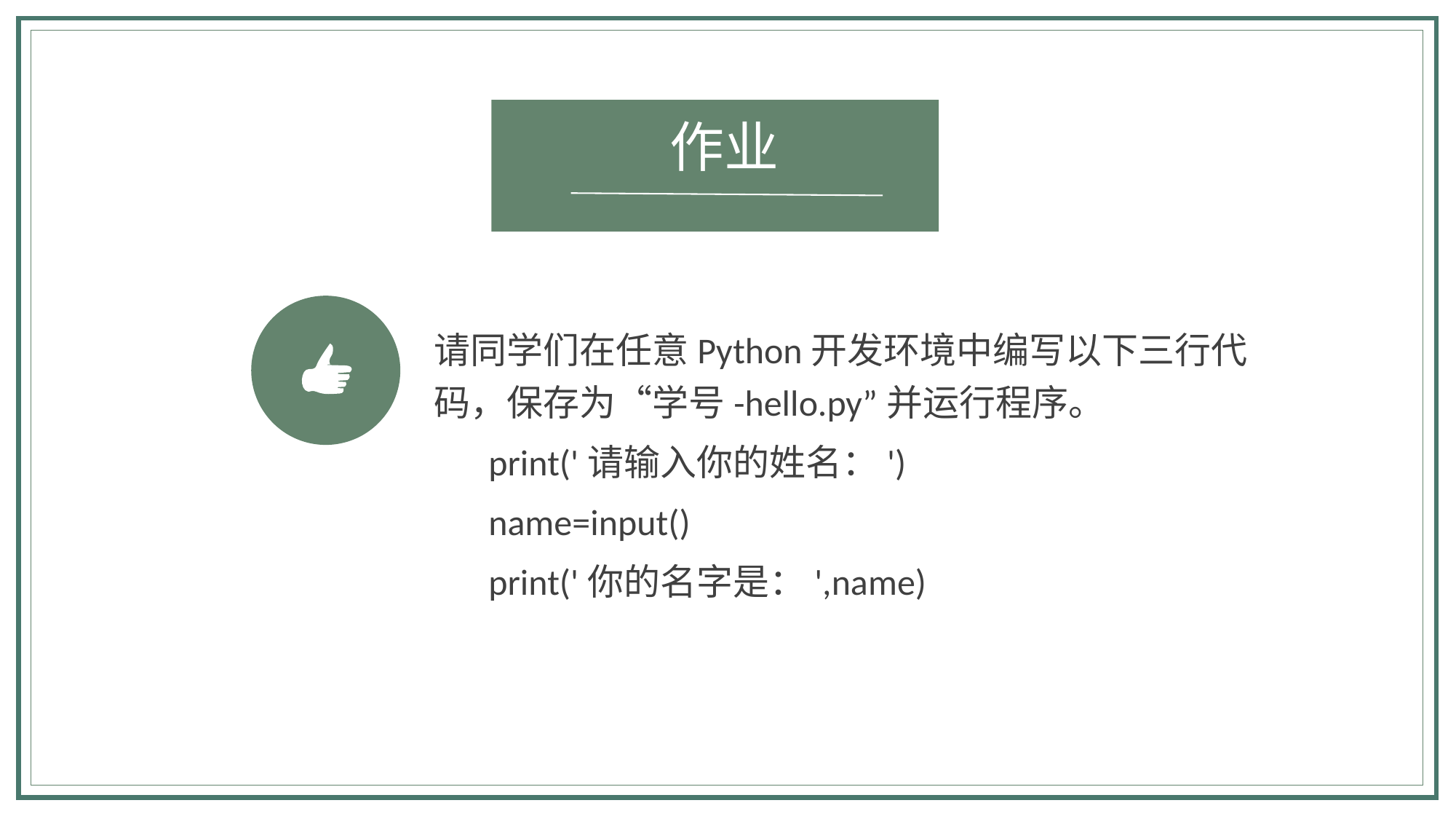

作业

请同学们在任意Python开发环境中编写以下三行代码，保存为“学号-hello.py”并运行程序。
print('请输入你的姓名：')
name=input()
print('你的名字是：',name)